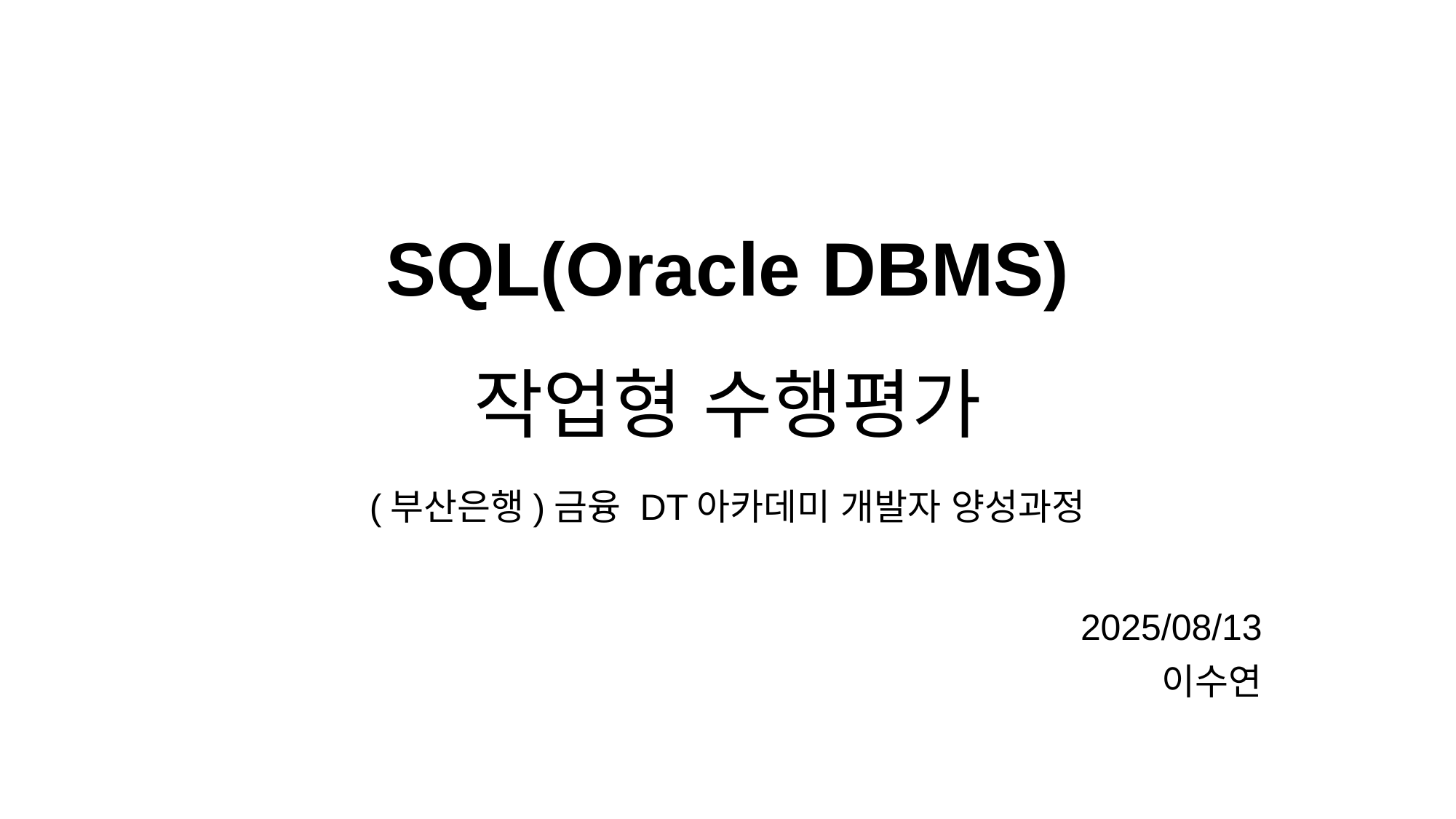

# SQL(Oracle DBMS) 작업형 수행평가
(부산은행)금융 DT아카데미 개발자 양성과정
2025/08/13
이수연